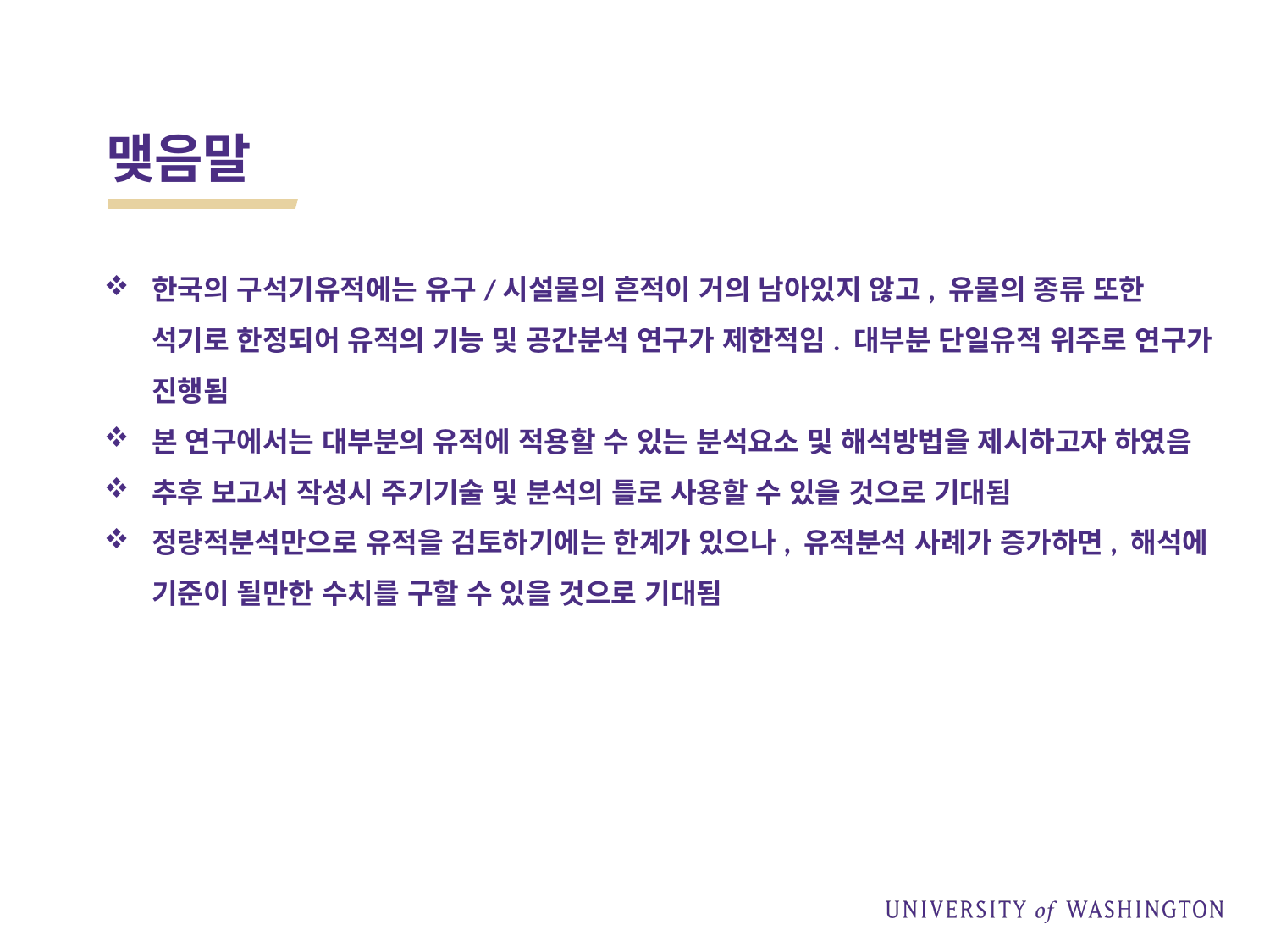

# 맺음말
한국의 구석기유적에는 유구/시설물의 흔적이 거의 남아있지 않고, 유물의 종류 또한 석기로 한정되어 유적의 기능 및 공간분석 연구가 제한적임. 대부분 단일유적 위주로 연구가 진행됨
본 연구에서는 대부분의 유적에 적용할 수 있는 분석요소 및 해석방법을 제시하고자 하였음
추후 보고서 작성시 주기기술 및 분석의 틀로 사용할 수 있을 것으로 기대됨
정량적분석만으로 유적을 검토하기에는 한계가 있으나, 유적분석 사례가 증가하면, 해석에 기준이 될만한 수치를 구할 수 있을 것으로 기대됨